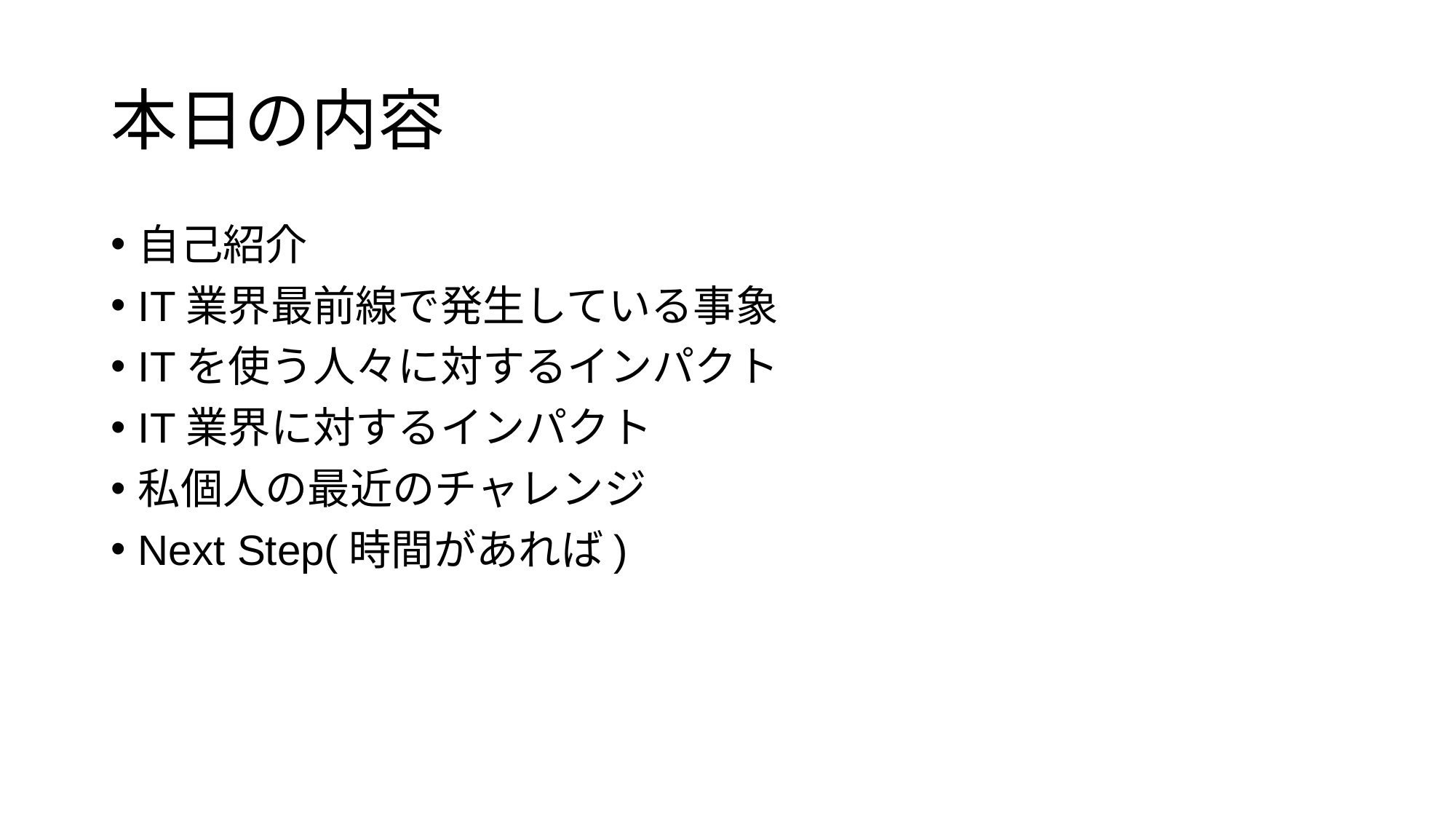

# 本日の内容
自己紹介
IT業界最前線で発生している事象
ITを使う人々に対するインパクト
IT業界に対するインパクト
私個人の最近のチャレンジ
Next Step(時間があれば)